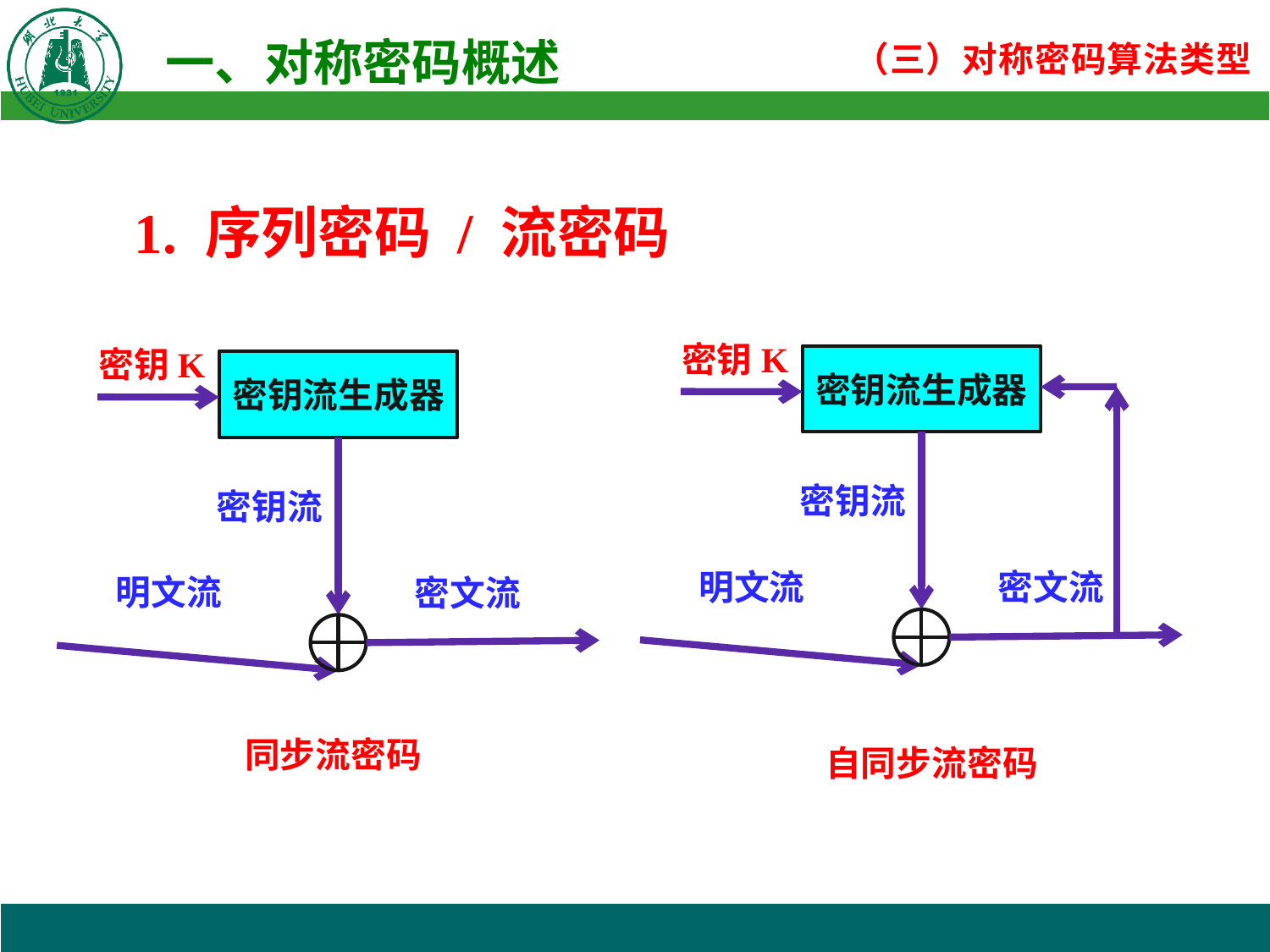

1. 序列密码 / 流密码
密钥K
密钥流生成器
密钥流
明文流
密文流

密钥K
密钥流生成器
密钥流
明文流
密文流

同步流密码
自同步流密码